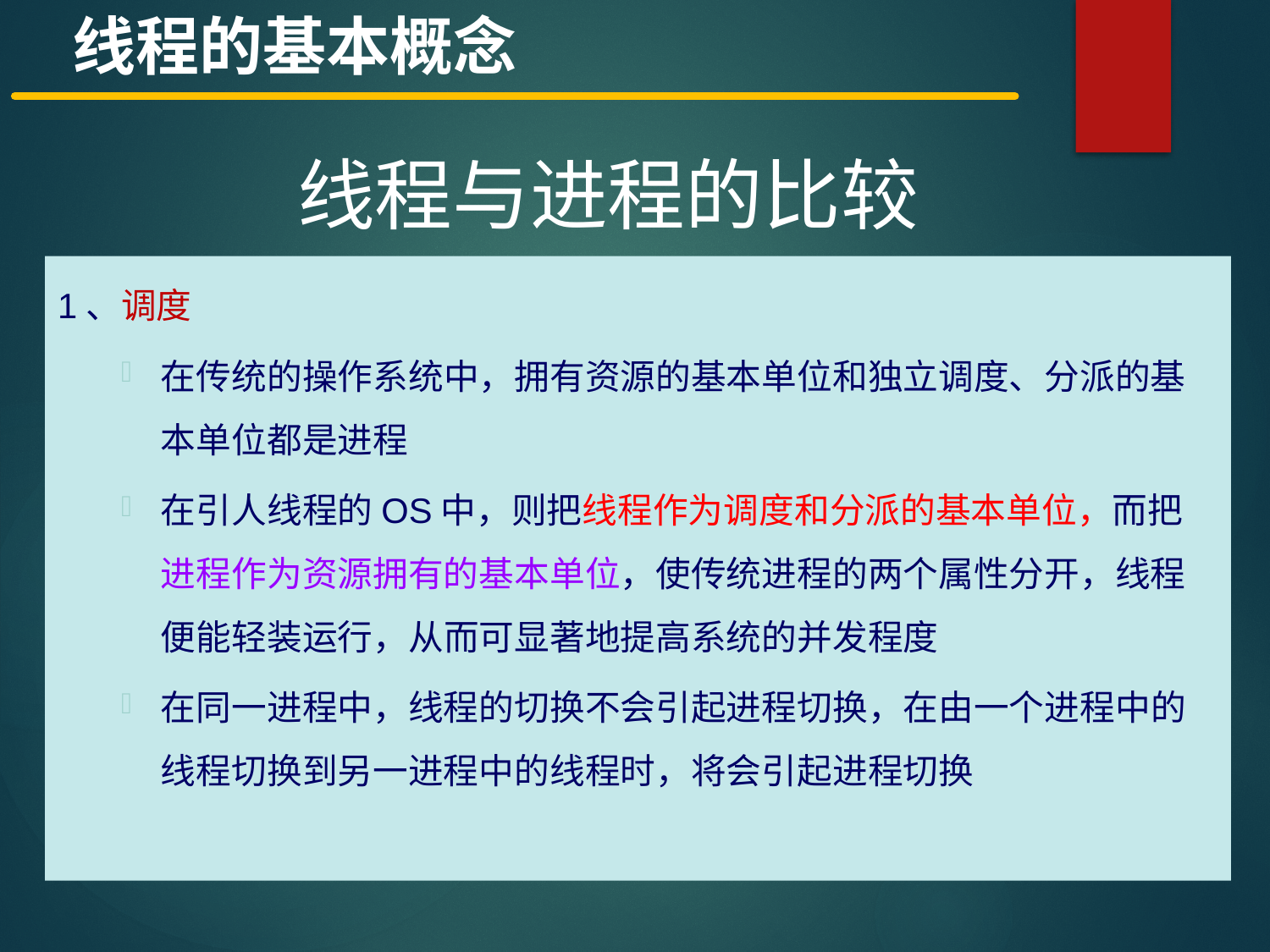

线程的基本概念
线程与进程的比较
1、调度
在传统的操作系统中，拥有资源的基本单位和独立调度、分派的基本单位都是进程
在引人线程的OS中，则把线程作为调度和分派的基本单位，而把进程作为资源拥有的基本单位，使传统进程的两个属性分开，线程便能轻装运行，从而可显著地提高系统的并发程度
在同一进程中，线程的切换不会引起进程切换，在由一个进程中的线程切换到另一进程中的线程时，将会引起进程切换